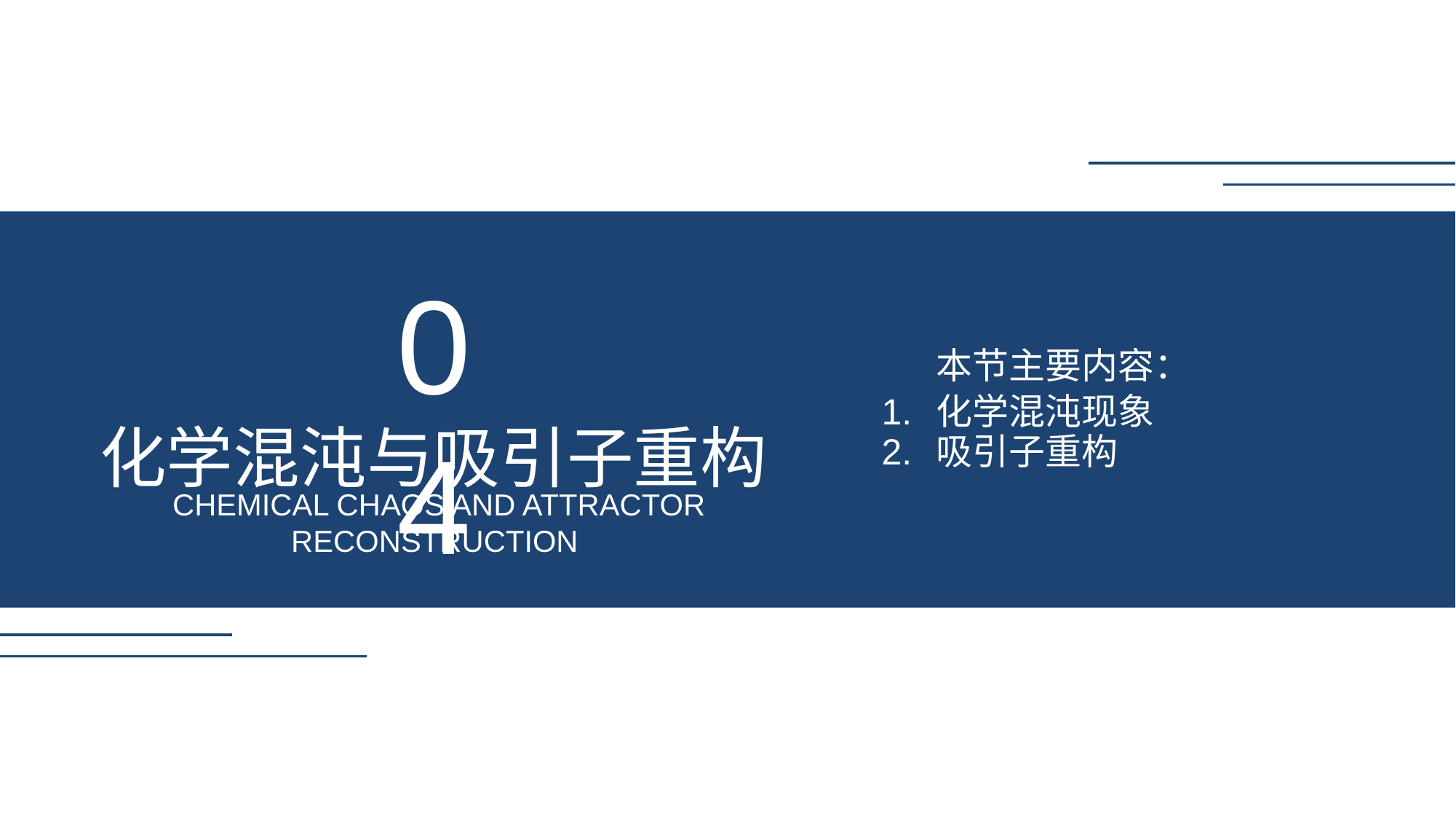

04
化学混沌与吸引子重构
CHEMICAL CHAOS AND ATTRACTOR RECONSTRUCTION
本节主要内容：
化学混沌现象

吸引子重构
27